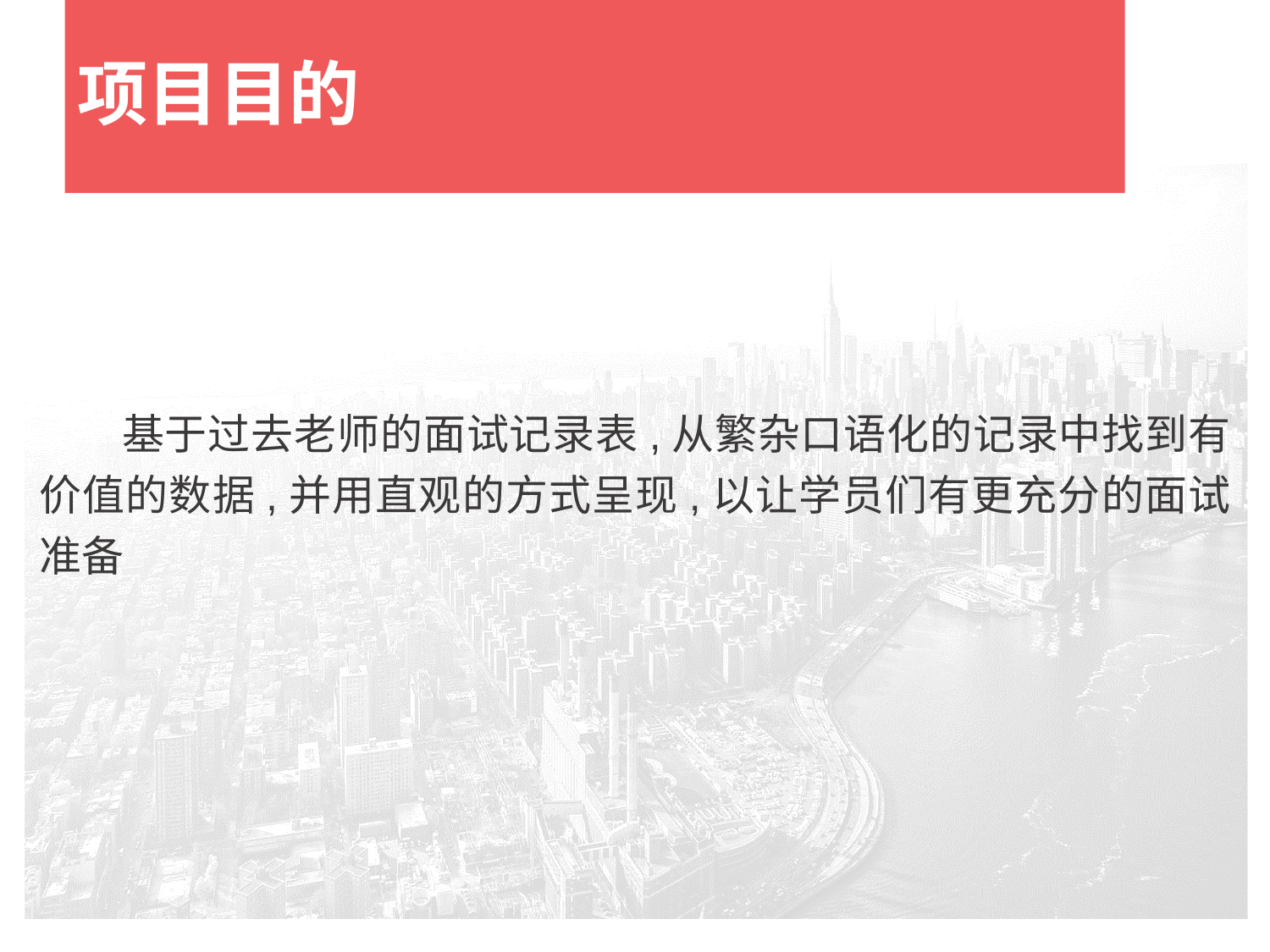

# 项目目的
       基于过去老师的面试记录表,从繁杂口语化的记录中找到有价值的数据,并用直观的方式呈现,以让学员们有更充分的面试准备